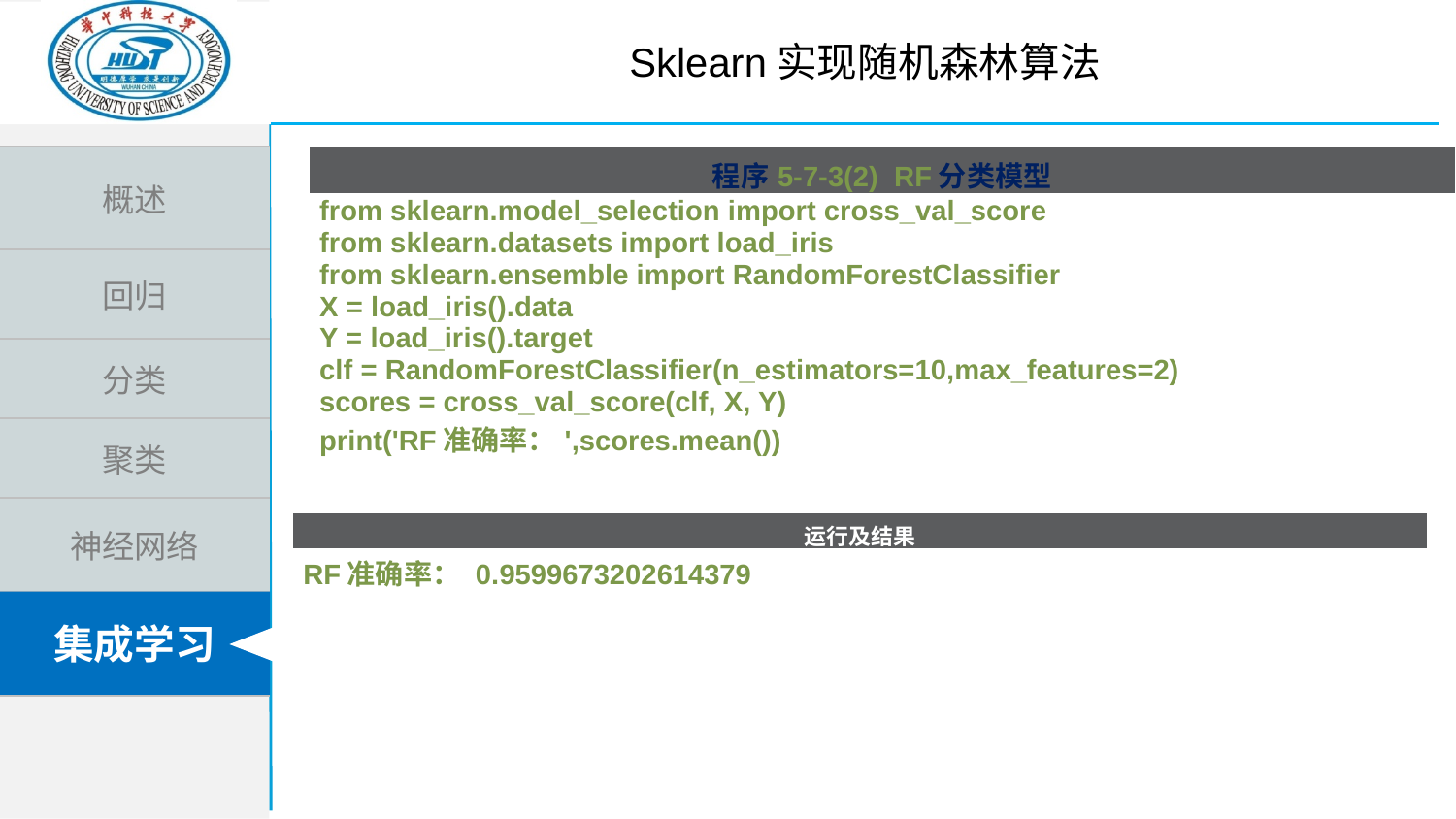

Sklearn实现随机森林算法
| 程序5-7-3(2) RF分类模型 |
| --- |
| from sklearn.model\_selection import cross\_val\_score from sklearn.datasets import load\_iris from sklearn.ensemble import RandomForestClassifier X = load\_iris().data Y = load\_iris().target clf = RandomForestClassifier(n\_estimators=10,max\_features=2) scores = cross\_val\_score(clf, X, Y) print('RF准确率：',scores.mean()) |
| 运行及结果 |
| --- |
| RF准确率： 0.9599673202614379 |